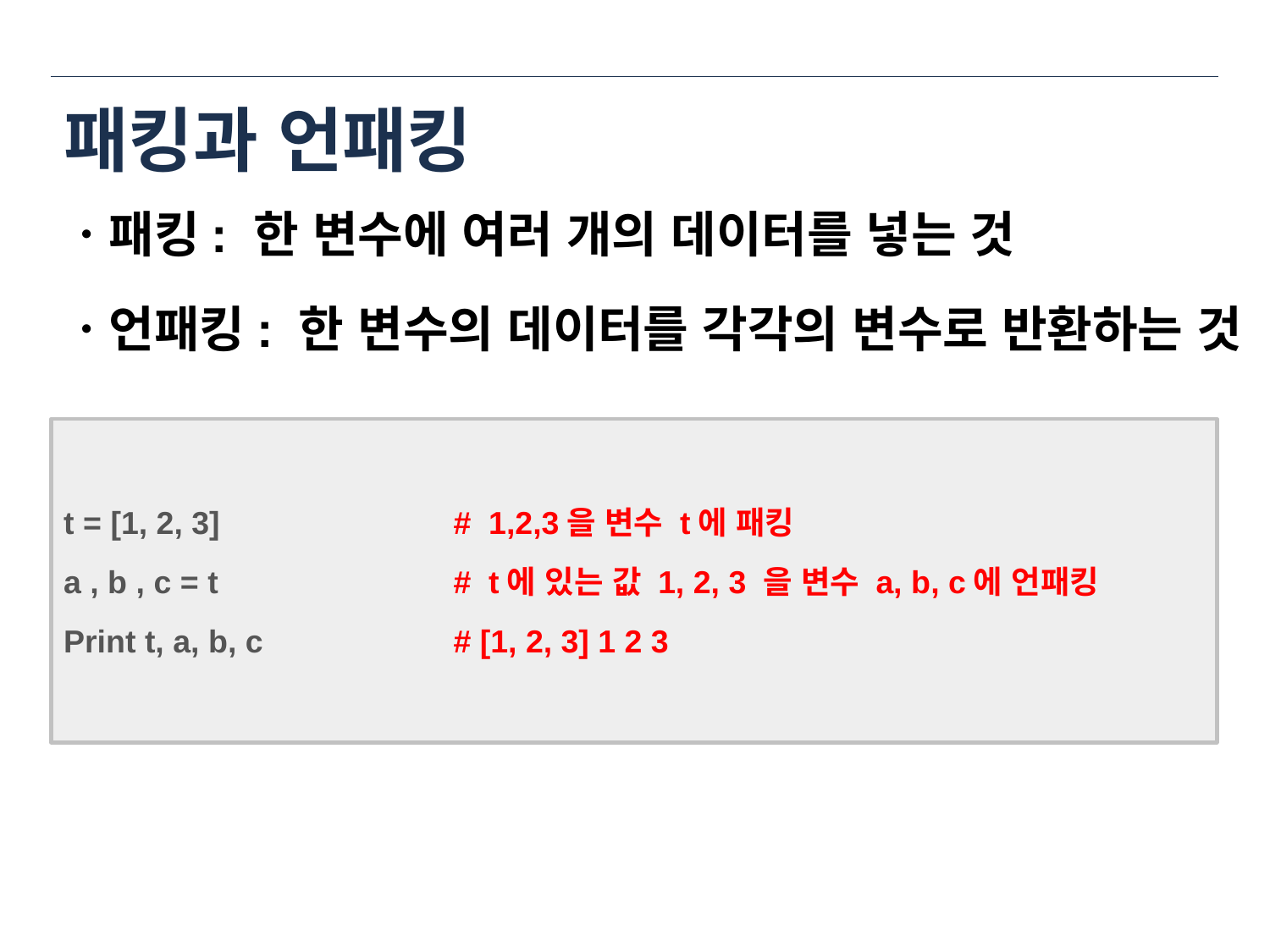

# 패킹과 언패킹
ㆍ패킹: 한 변수에 여러 개의 데이터를 넣는 것
ㆍ언패킹: 한 변수의 데이터를 각각의 변수로 반환하는 것
t = [1, 2, 3]		 #  1,2,3을 변수 t에 패킹
a , b , c = t		 #  t에 있는 값 1, 2, 3 을 변수 a, b, c에 언패킹
Print t, a, b, c		 # [1, 2, 3] 1 2 3